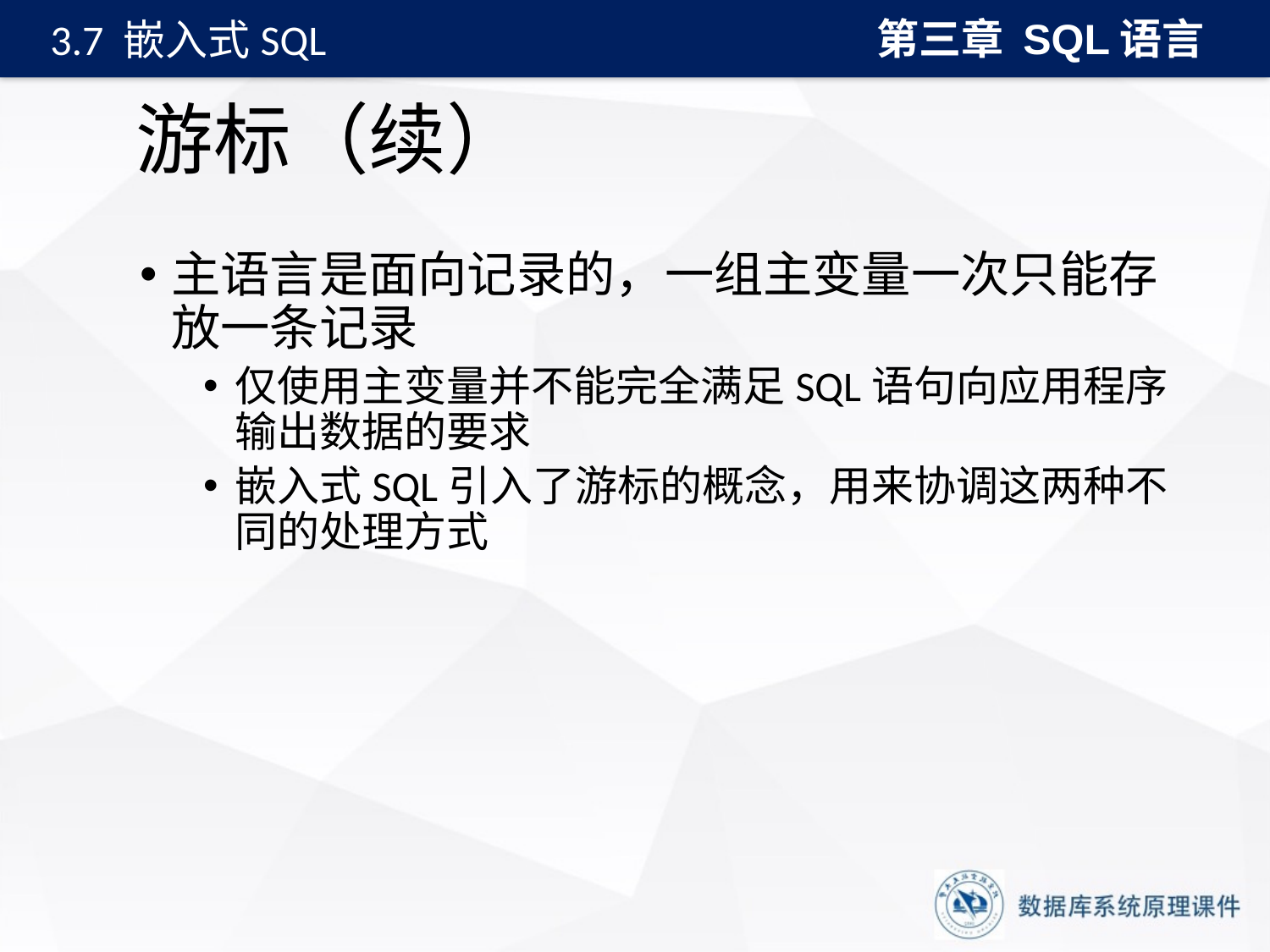

第三章 SQL语言
3.7 嵌入式SQL
# 游标（续）
主语言是面向记录的，一组主变量一次只能存放一条记录
仅使用主变量并不能完全满足SQL语句向应用程序输出数据的要求
嵌入式SQL引入了游标的概念，用来协调这两种不同的处理方式